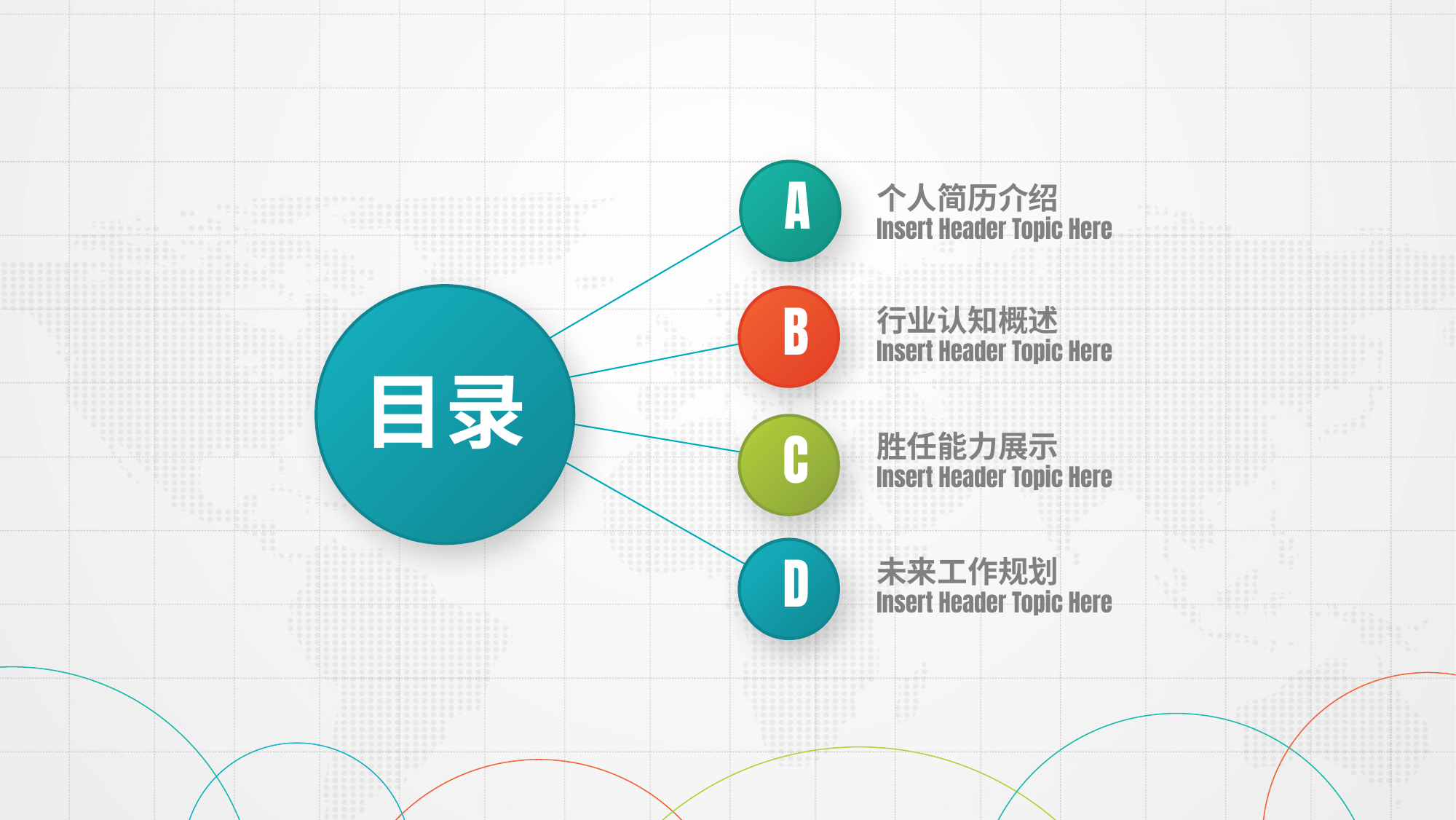

A
个人简历介绍
Insert Header Topic Here

B
行业认知概述
Insert Header Topic Here
目录

胜任能力展示
Insert Header Topic Here
C

未来工作规划
Insert Header Topic Here
D